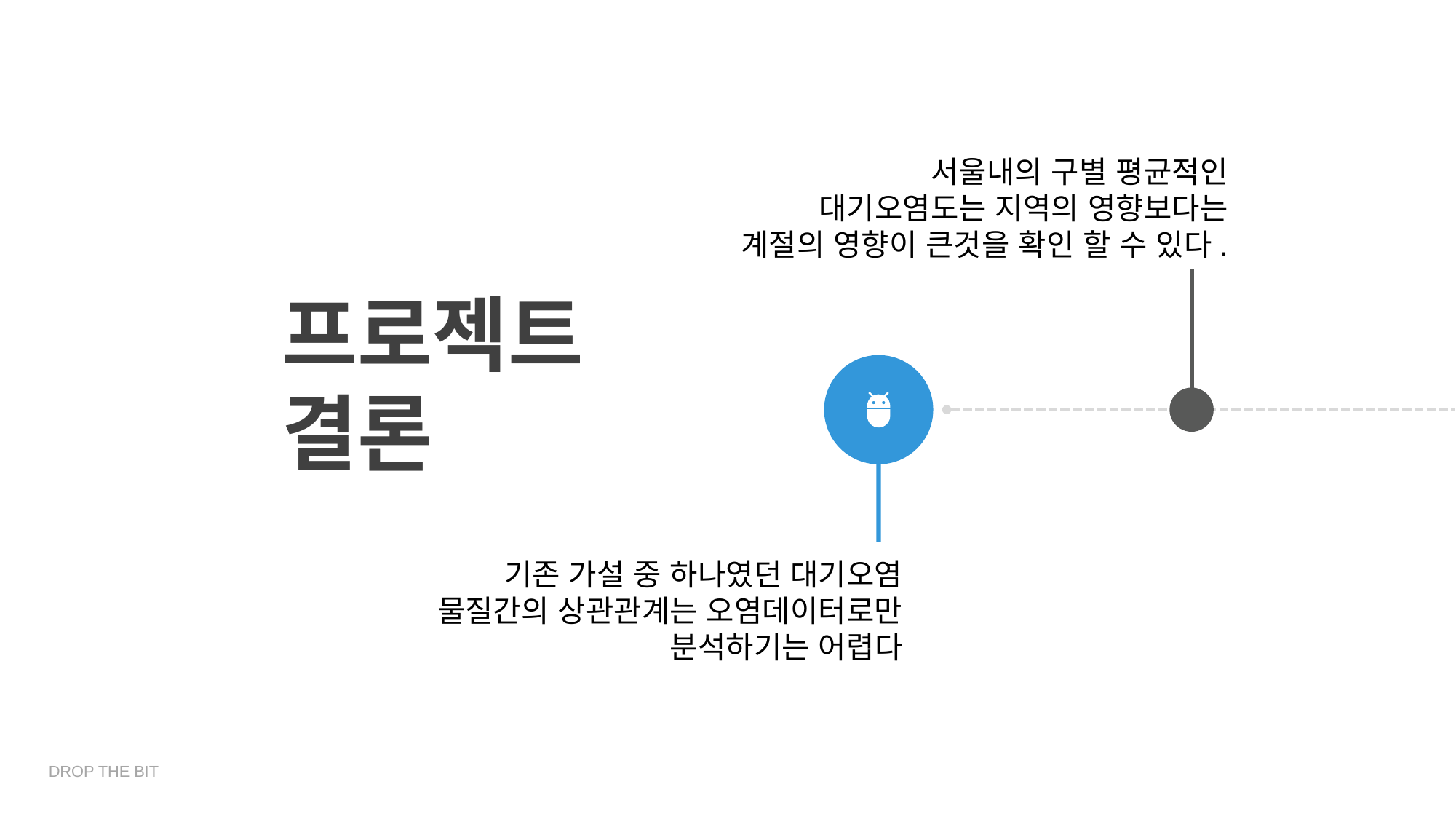

서울내의 구별 평균적인
대기오염도는 지역의 영향보다는
계절의 영향이 큰것을 확인 할 수 있다.
프로젝트
결론

기존 가설 중 하나였던 대기오염
물질간의 상관관계는 오염데이터로만
분석하기는 어렵다
DROP THE BIT